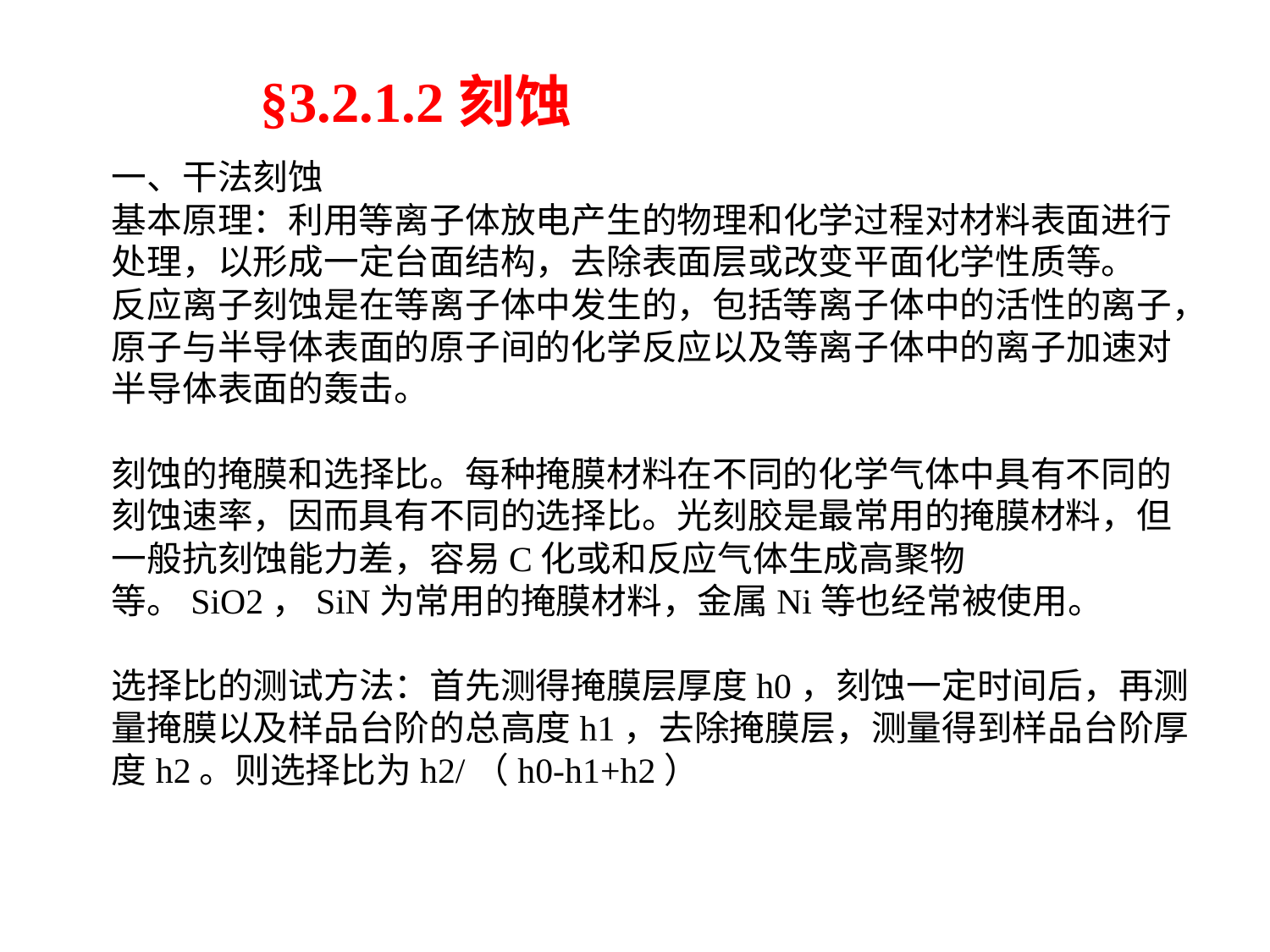

§3.2.1.2刻蚀
一、干法刻蚀
基本原理：利用等离子体放电产生的物理和化学过程对材料表面进行处理，以形成一定台面结构，去除表面层或改变平面化学性质等。
反应离子刻蚀是在等离子体中发生的，包括等离子体中的活性的离子，原子与半导体表面的原子间的化学反应以及等离子体中的离子加速对半导体表面的轰击。

刻蚀的掩膜和选择比。每种掩膜材料在不同的化学气体中具有不同的刻蚀速率，因而具有不同的选择比。光刻胶是最常用的掩膜材料，但一般抗刻蚀能力差，容易C化或和反应气体生成高聚物等。SiO2，SiN为常用的掩膜材料，金属Ni等也经常被使用。

选择比的测试方法：首先测得掩膜层厚度h0，刻蚀一定时间后，再测量掩膜以及样品台阶的总高度h1，去除掩膜层，测量得到样品台阶厚度h2。则选择比为h2/（h0-h1+h2）

12